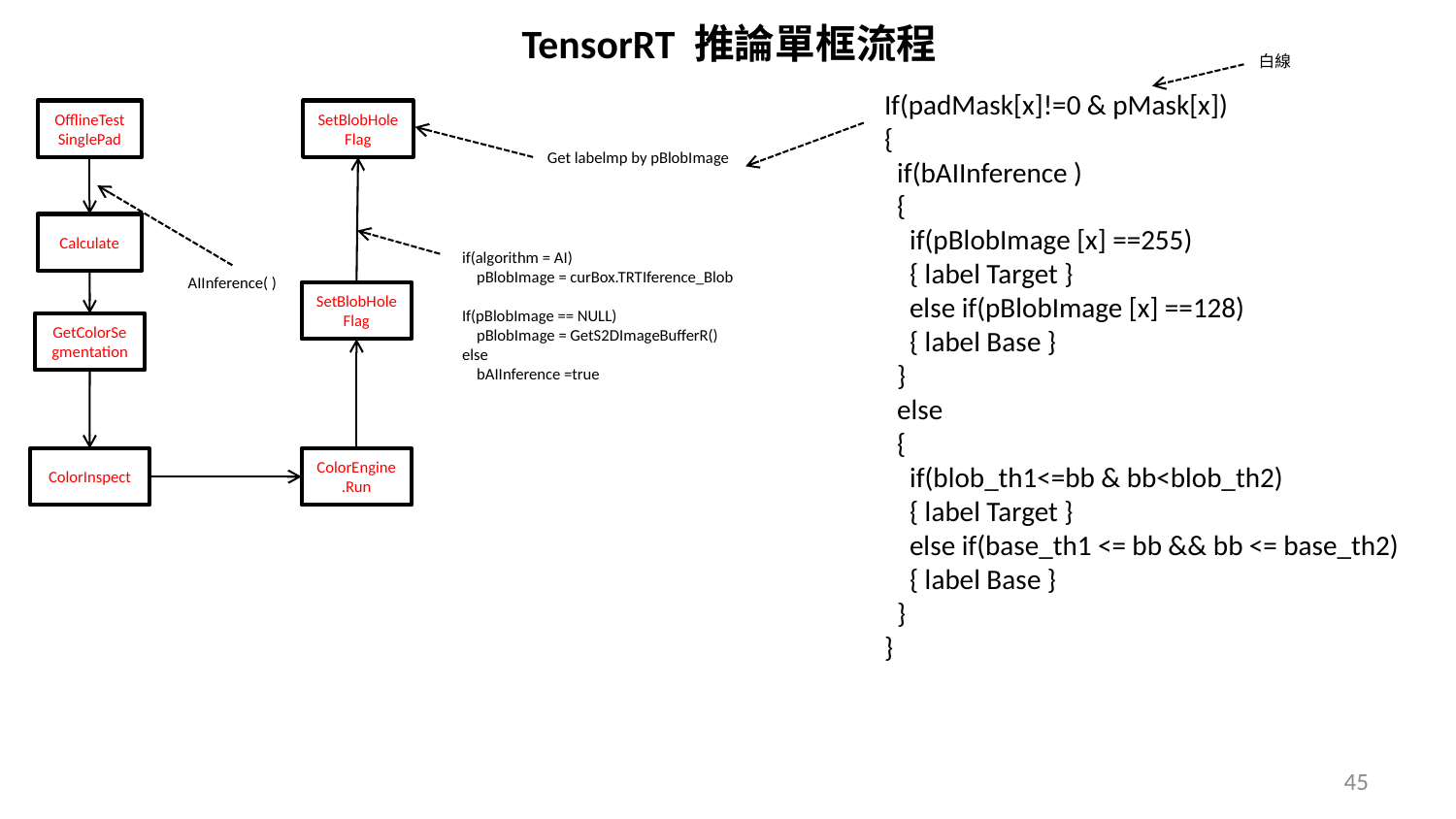

TensorRT 推論單框流程
白線
If(padMask[x]!=0 & pMask[x])
{
  if(bAIInference )
  {
    if(pBlobImage [x] ==255)
    { label Target }
    else if(pBlobImage [x] ==128)
    { label Base }
  }
  else
  {
    if(blob_th1<=bb & bb<blob_th2)
    { label Target }
    else if(base_th1 <= bb && bb <= base_th2)
    { label Base }
  }
}
OfflineTestSinglePad
SetBlobHoleFlag
Calculate
if(algorithm = AI)
    pBlobImage = curBox.TRTIference_Blob

If(pBlobImage == NULL)
    pBlobImage = GetS2DImageBufferR()
else
    bAIInference =true
AIInference( )
SetBlobHoleFlag
GetColorSegmentation
ColorInspect
ColorEngine.Run
Get labelmp by pBlobImage
45